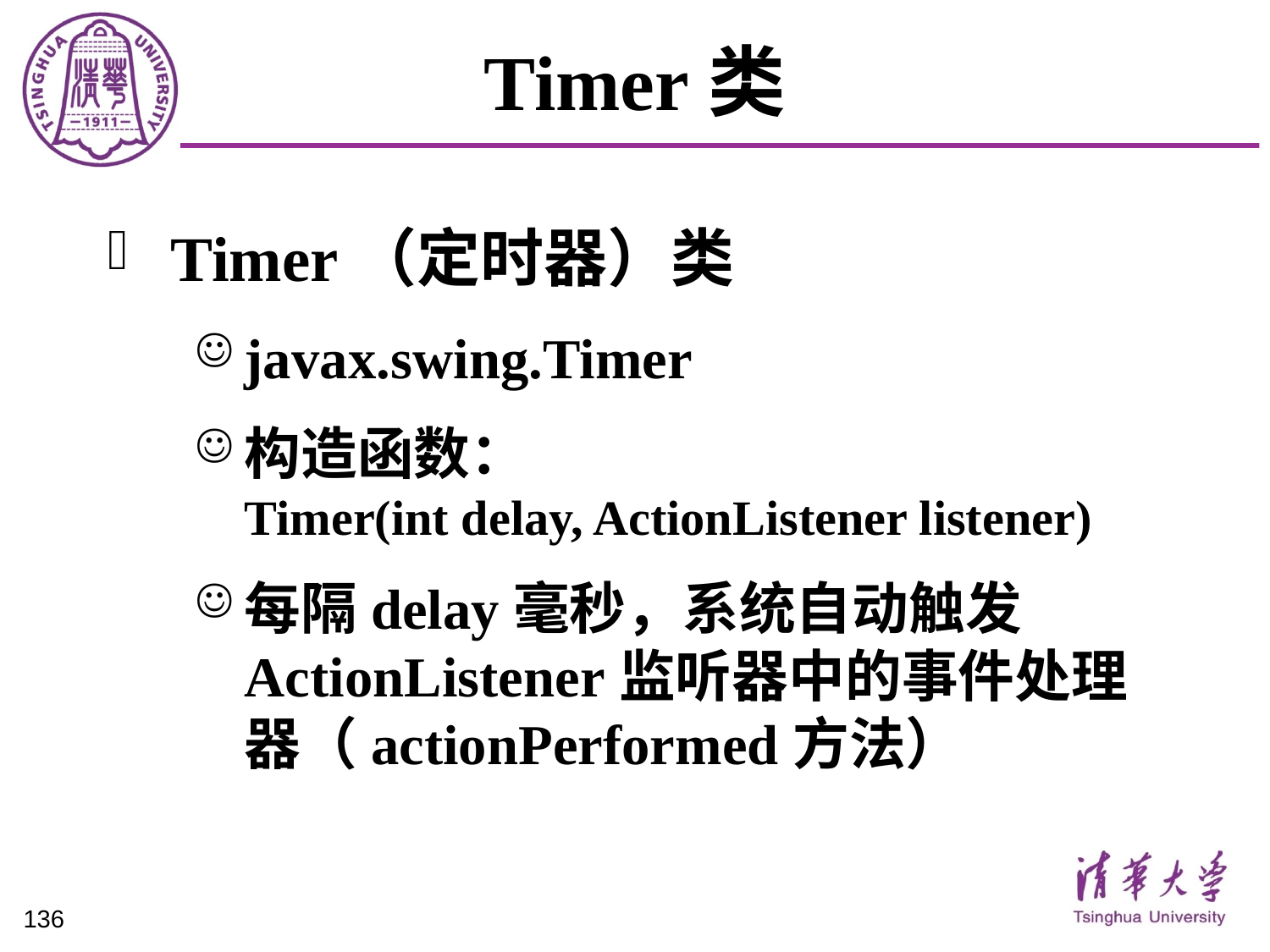

# Timer类
Timer（定时器）类
javax.swing.Timer
构造函数：
Timer(int delay, ActionListener listener)
每隔delay毫秒，系统自动触发ActionListener监听器中的事件处理器（actionPerformed方法）
136